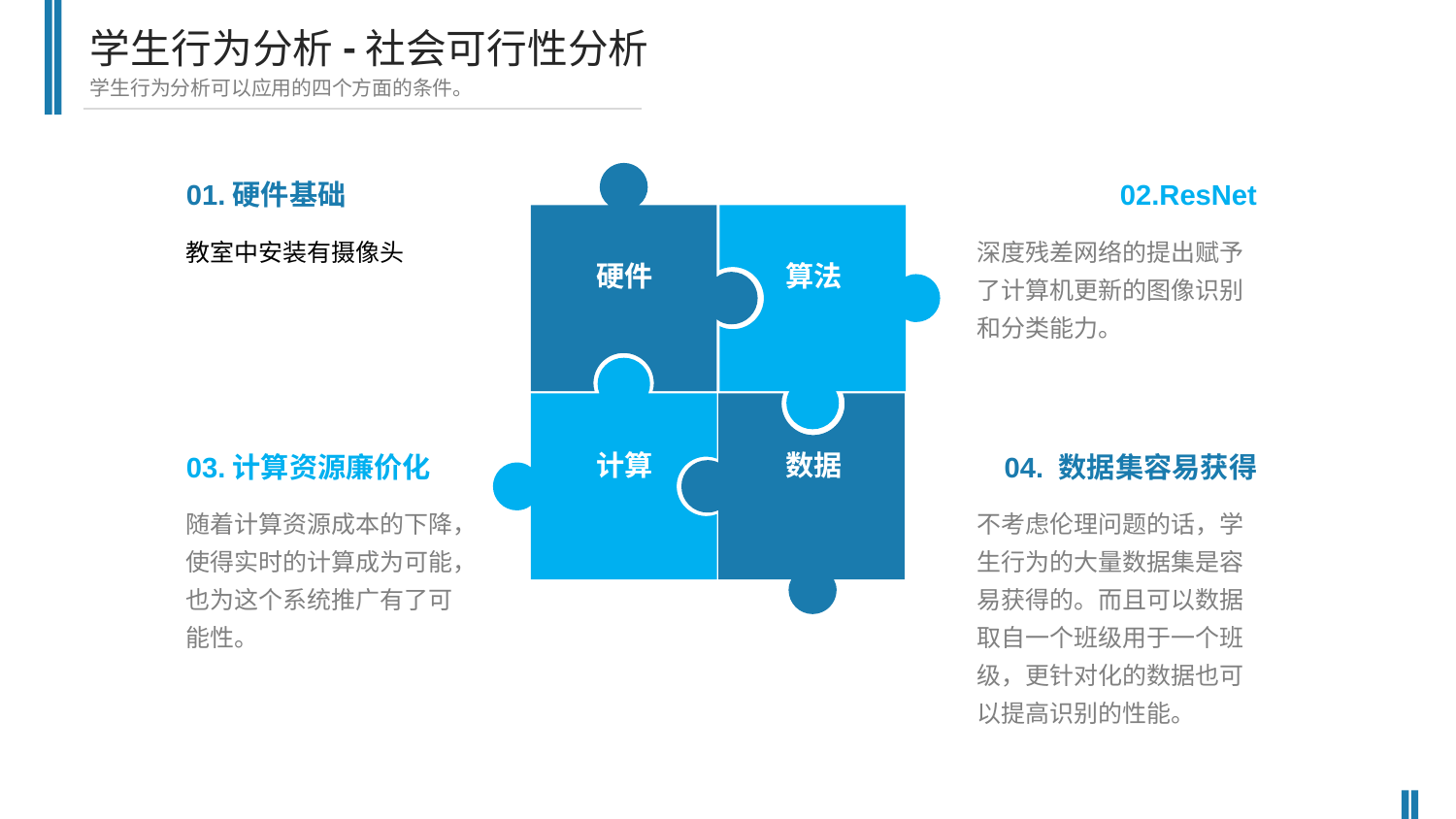

学生行为分析-社会可行性分析
学生行为分析可以应用的四个方面的条件。

01.硬件基础

02.ResNet

教室中安装有摄像头
深度残差网络的提出赋予了计算机更新的图像识别和分类能力。
硬件
算法

计算
数据
03.计算资源廉价化
04. 数据集容易获得
随着计算资源成本的下降，使得实时的计算成为可能，也为这个系统推广有了可能性。
不考虑伦理问题的话，学生行为的大量数据集是容易获得的。而且可以数据取自一个班级用于一个班级，更针对化的数据也可以提高识别的性能。